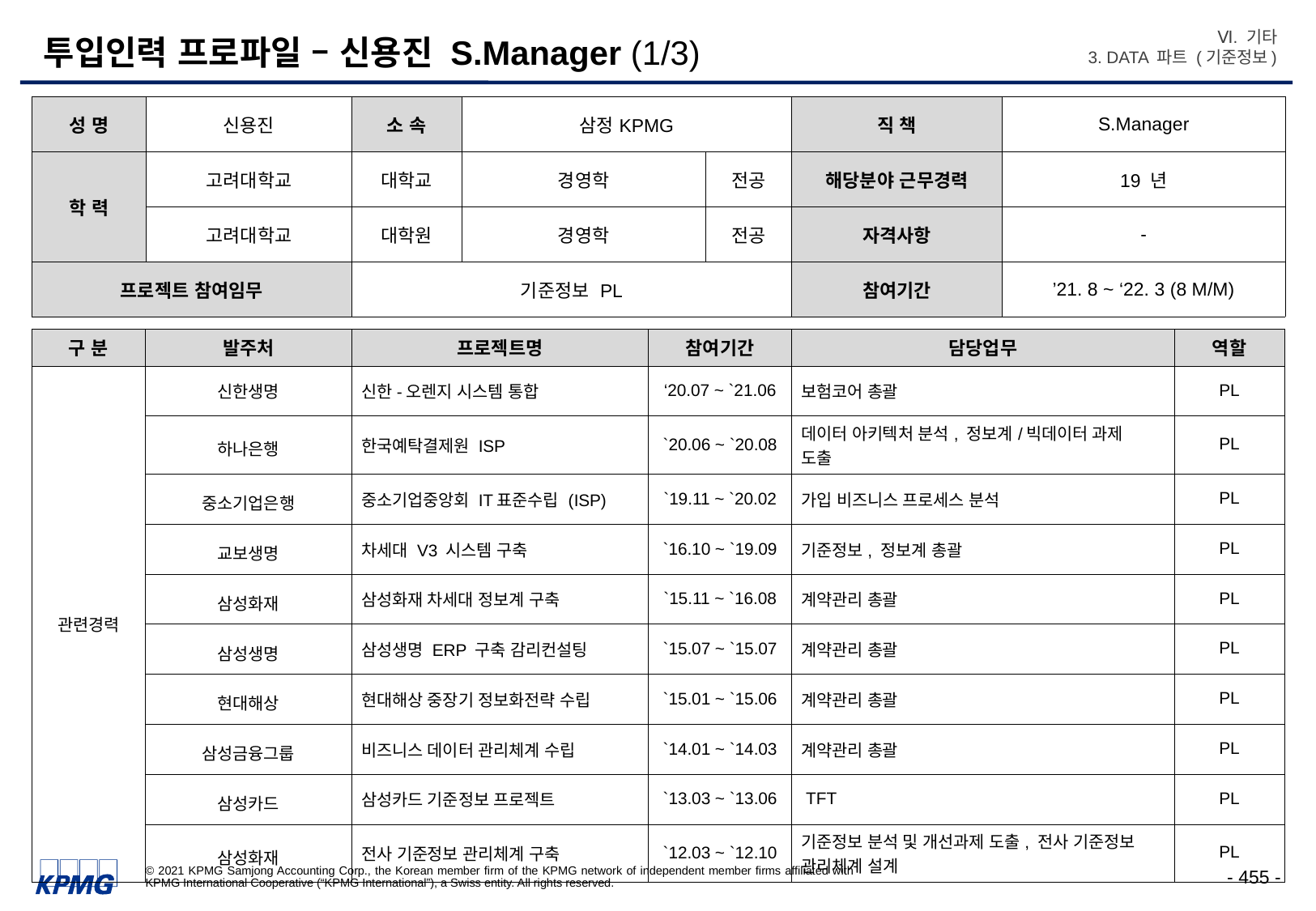

Ⅵ. 기타
3. DATA 파트 (기준정보)
# 투입인력 프로파일 – 신용진 S.Manager (1/3)
| 성 명 | 신용진 | 소 속 | 삼정KPMG |  | 직 책 | S.Manager |
| --- | --- | --- | --- | --- | --- | --- |
| 학 력 | 고려대학교 | 대학교 | 경영학 | 전공 | 해당분야 근무경력 | 19 년 |
|  | 고려대학교 | 대학원 | 경영학 | 전공 | 자격사항 | - |
| 프로젝트 참여임무 |  | 기준정보 PL |  |  | 참여기간 | ’21. 8 ~ ‘22. 3 (8 M/M) |
| 구 분 | 발주처 | 프로젝트명 | 참여기간 | 담당업무 | 역할 |
| --- | --- | --- | --- | --- | --- |
| 관련경력 | 신한생명 | 신한-오렌지 시스템 통합 | ‘20.07 ~ `21.06 | 보험코어 총괄 | PL |
|  | 하나은행 | 한국예탁결제원 ISP | `20.06 ~ `20.08 | 데이터 아키텍처 분석, 정보계/빅데이터 과제 도출 | PL |
|  | 중소기업은행 | 중소기업중앙회 IT표준수립 (ISP) | `19.11 ~ `20.02 | 가입 비즈니스 프로세스 분석 | PL |
|  | 교보생명 | 차세대 V3 시스템 구축 | `16.10 ~ `19.09 | 기준정보, 정보계 총괄 | PL |
|  | 삼성화재 | 삼성화재 차세대 정보계 구축 | `15.11 ~ `16.08 | 계약관리 총괄 | PL |
|  | 삼성생명 | 삼성생명 ERP 구축 감리컨설팅 | `15.07 ~ `15.07 | 계약관리 총괄 | PL |
|  | 현대해상 | 현대해상 중장기 정보화전략 수립 | `15.01 ~ `15.06 | 계약관리 총괄 | PL |
|  | 삼성금융그룹 | 비즈니스 데이터 관리체계 수립 | `14.01 ~ `14.03 | 계약관리 총괄 | PL |
|  | 삼성카드 | 삼성카드 기준정보 프로젝트 | `13.03 ~ `13.06 | TFT | PL |
|  | 삼성화재 | 전사 기준정보 관리체계 구축 | `12.03 ~ `12.10 | 기준정보 분석 및 개선과제 도출, 전사 기준정보 관리체계 설계 | PL |